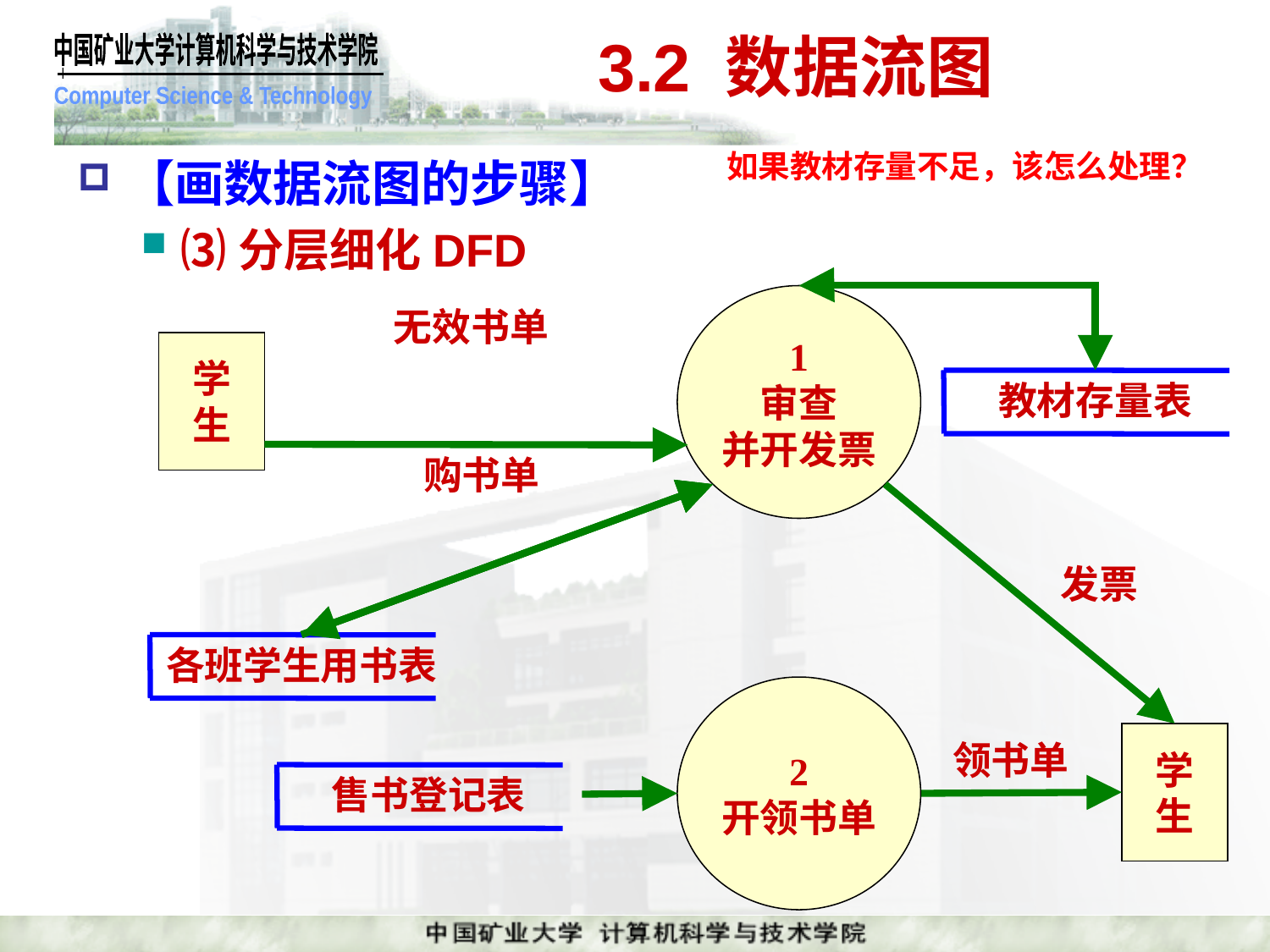

# 3.2 数据流图
如果教材存量不足，该怎么处理？
【画数据流图的步骤】
⑶分层细化DFD
1
审查
并开发票
无效书单
学
生
教材存量表

购书单
发票
各班学生用书表

2
开领书单
学
生
领书单
售书登记表

18